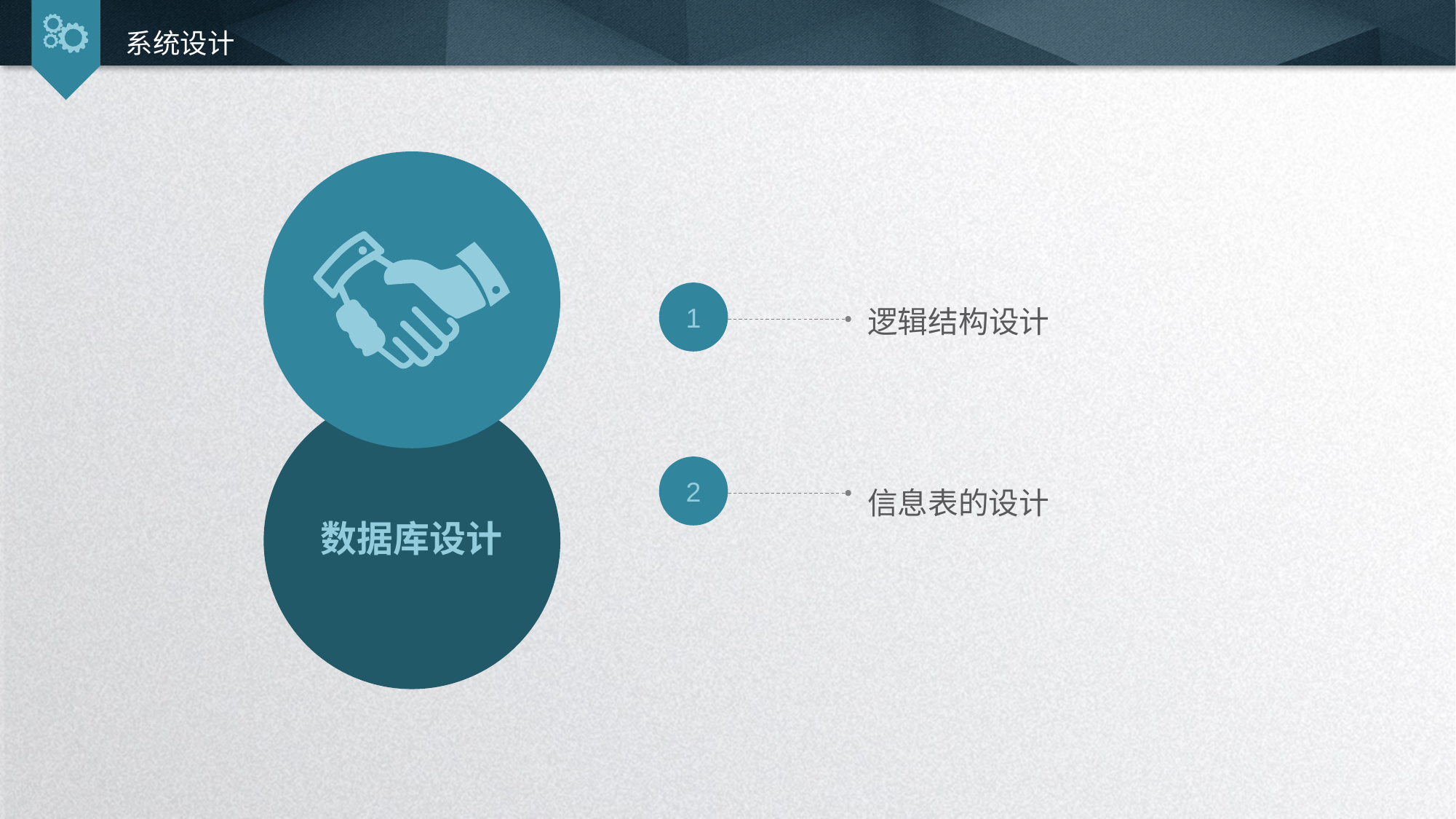

系统设计

1
逻辑结构设计

2
信息表的设计
数据库设计
延时符